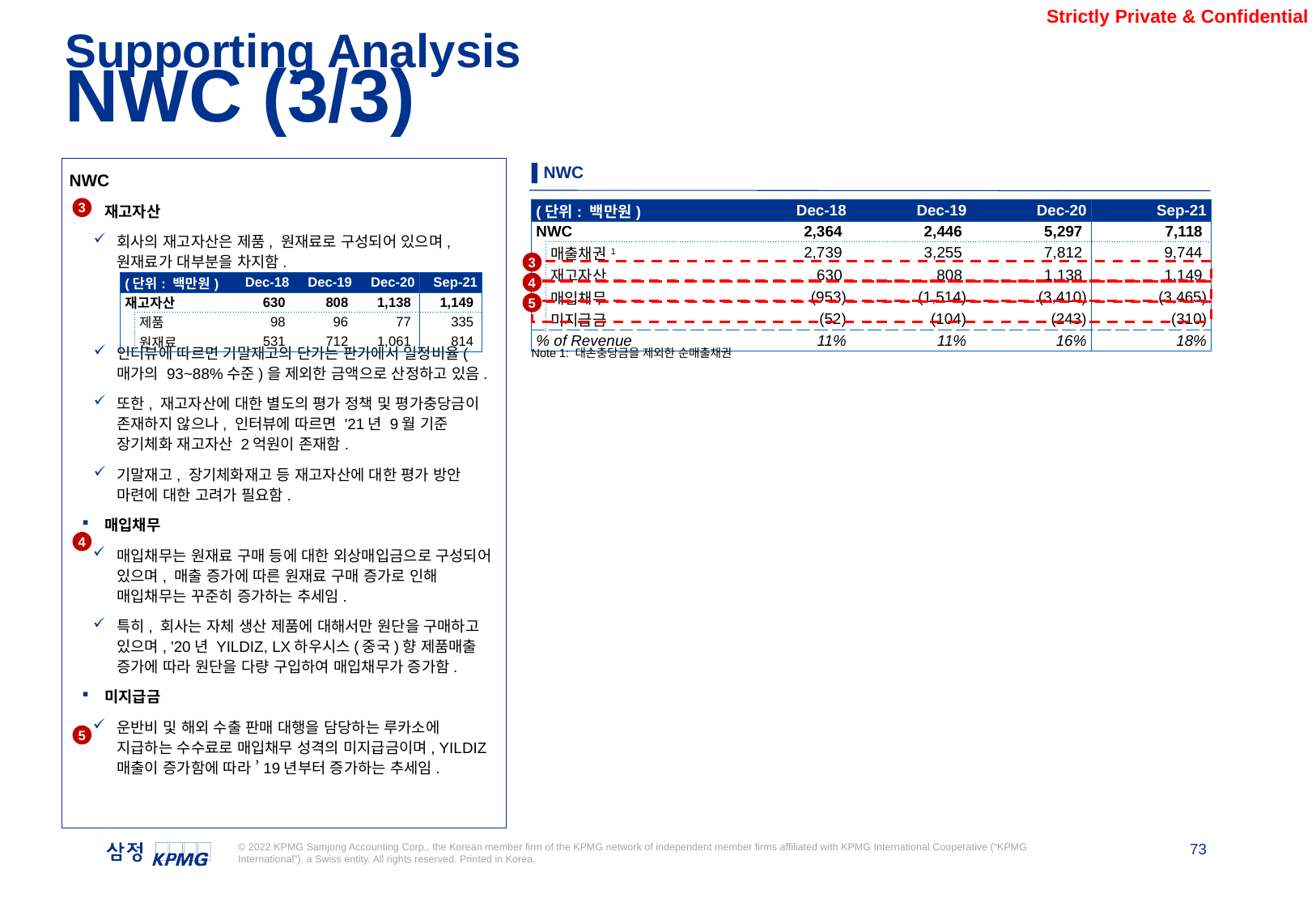

Supporting Analysis
NWC (3/3)
▌NWC

NWC
재고자산
회사의 재고자산은 제품, 원재료로 구성되어 있으며, 원재료가 대부분을 차지함.

인터뷰에 따르면 기말재고의 단가는 판가에서 일정비율(매가의 93~88%수준)을 제외한 금액으로 산정하고 있음.
또한, 재고자산에 대한 별도의 평가 정책 및 평가충당금이 존재하지 않으나, 인터뷰에 따르면 '21년 9월 기준 장기체화 재고자산 2억원이 존재함.
기말재고, 장기체화재고 등 재고자산에 대한 평가 방안 마련에 대한 고려가 필요함.
매입채무
매입채무는 원재료 구매 등에 대한 외상매입금으로 구성되어 있으며, 매출 증가에 따른 원재료 구매 증가로 인해 매입채무는 꾸준히 증가하는 추세임.
특히, 회사는 자체 생산 제품에 대해서만 원단을 구매하고 있으며, '20년 YILDIZ, LX하우시스(중국)향 제품매출 증가에 따라 원단을 다량 구입하여 매입채무가 증가함.
미지급금
운반비 및 해외 수출 판매 대행을 담당하는 루카소에 지급하는 수수료로 매입채무 성격의 미지급금이며, YILDIZ 매출이 증가함에 따라 ’19년부터 증가하는 추세임.

3
| (단위: 백만원) |  | Dec-18 | Dec-19 | Dec-20 | Sep-21 |
| --- | --- | --- | --- | --- | --- |
| NWC |  | 2,364 | 2,446 | 5,297 | 7,118 |
|  | 매출채권1 | 2,739 | 3,255 | 7,812 | 9,744 |
|  | 재고자산 | 630 | 808 | 1,138 | 1,149 |
|  | 매입채무 | (953) | (1,514) | (3,410) | (3,465) |
|  | 미지급금 | (52) | (104) | (243) | (310) |
| % of Revenue |  | 11% | 11% | 16% | 18% |
3

| (단위: 백만원) |  | Dec-18 | Dec-19 | Dec-20 | Sep-21 |
| --- | --- | --- | --- | --- | --- |
| 재고자산 |  | 630 | 808 | 1,138 | 1,149 |
|  | 제품 | 98 | 96 | 77 | 335 |
|  | 원재료 | 531 | 712 | 1,061 | 814 |
4

5

Note 1: 대손충당금을 제외한 순매출채권
4
5